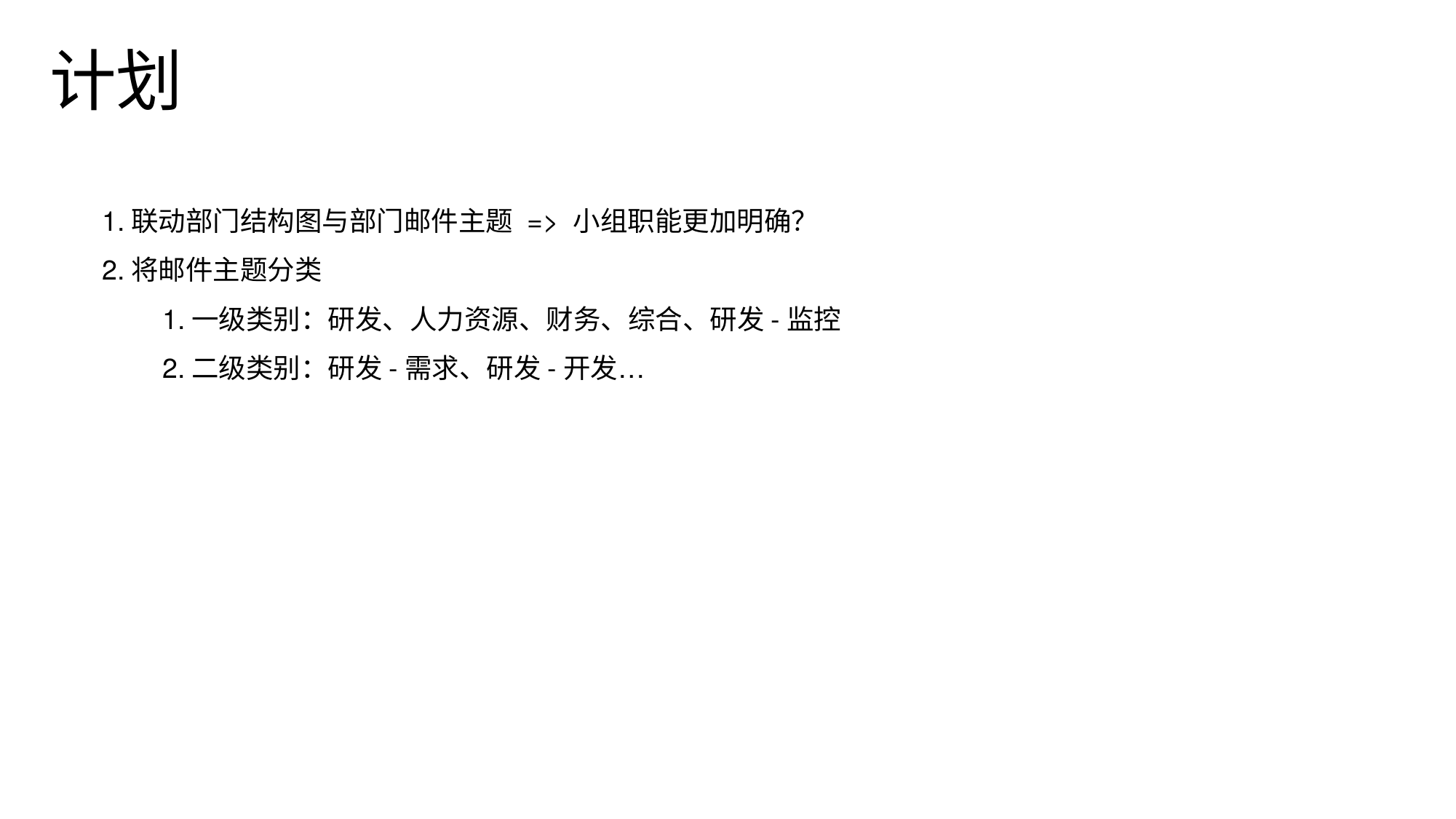

计划
联动部门结构图与部门邮件主题 => 小组职能更加明确？
将邮件主题分类
一级类别：研发、人力资源、财务、综合、研发-监控
二级类别：研发-需求、研发-开发…